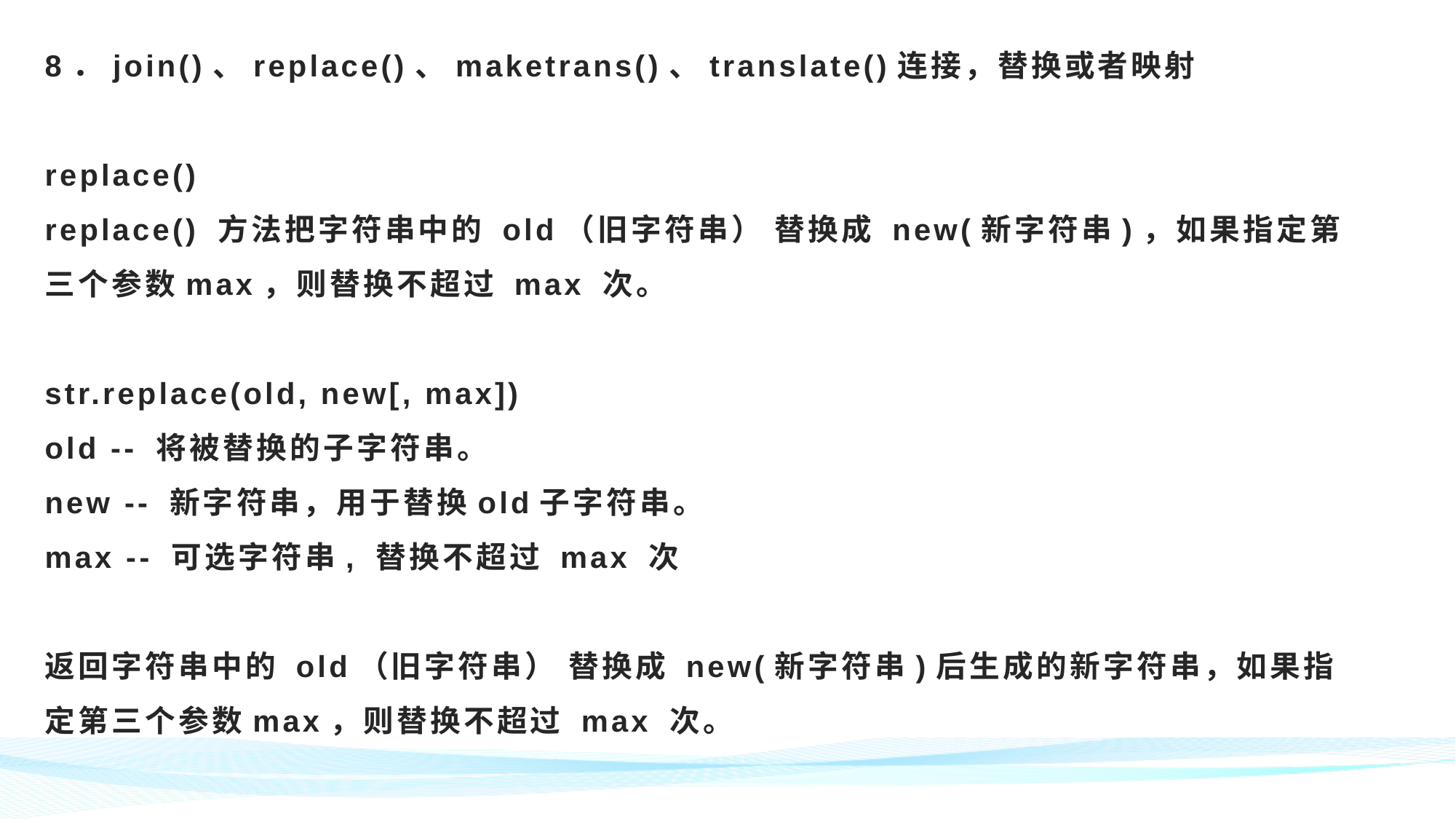

# 8．join()、replace()、maketrans()、translate()连接，替换或者映射 replace() replace() 方法把字符串中的 old（旧字符串） 替换成 new(新字符串)，如果指定第三个参数max，则替换不超过 max 次。 str.replace(old, new[, max]) old -- 将被替换的子字符串。 new -- 新字符串，用于替换old子字符串。 max -- 可选字符串, 替换不超过 max 次 返回字符串中的 old（旧字符串） 替换成 new(新字符串)后生成的新字符串，如果指定第三个参数max，则替换不超过 max 次。